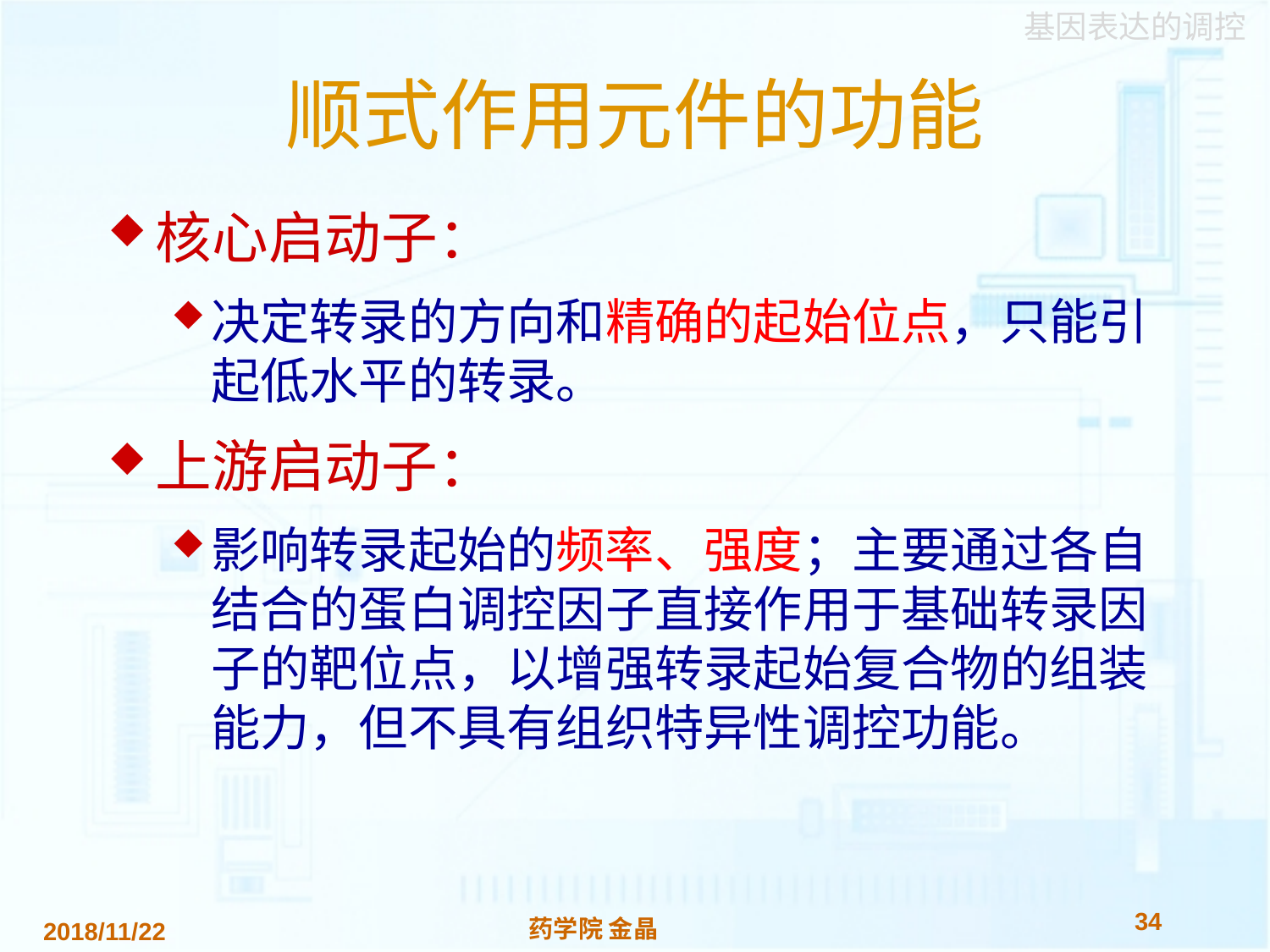

# 顺式作用元件的功能
核心启动子：
决定转录的方向和精确的起始位点，只能引起低水平的转录。
上游启动子：
影响转录起始的频率、强度；主要通过各自结合的蛋白调控因子直接作用于基础转录因子的靶位点，以增强转录起始复合物的组装能力，但不具有组织特异性调控功能。
34
药学院 金晶
2018/11/22